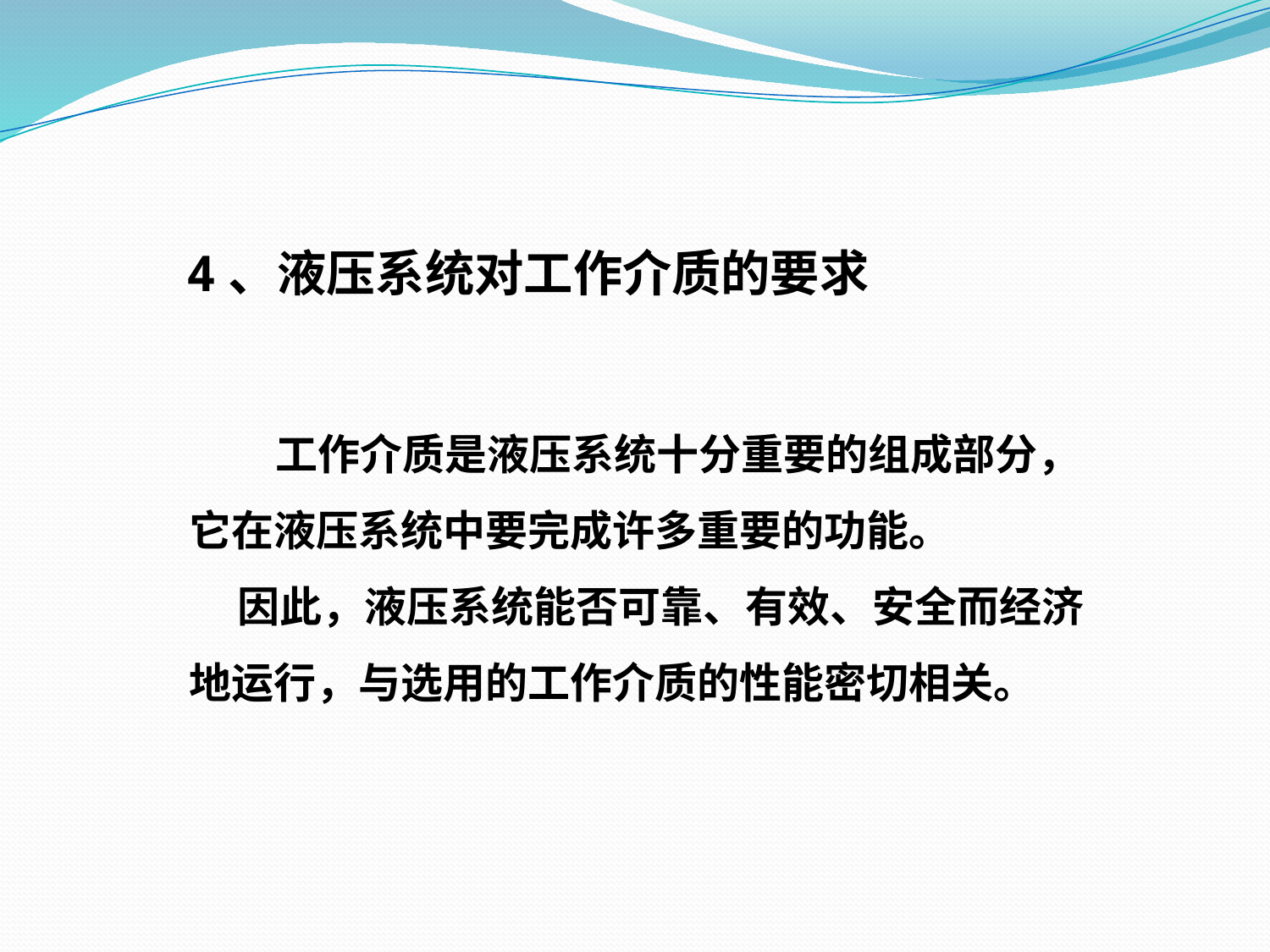

4、液压系统对工作介质的要求
        工作介质是液压系统十分重要的组成部分，它在液压系统中要完成许多重要的功能。
    因此，液压系统能否可靠、有效、安全而经济地运行，与选用的工作介质的性能密切相关。